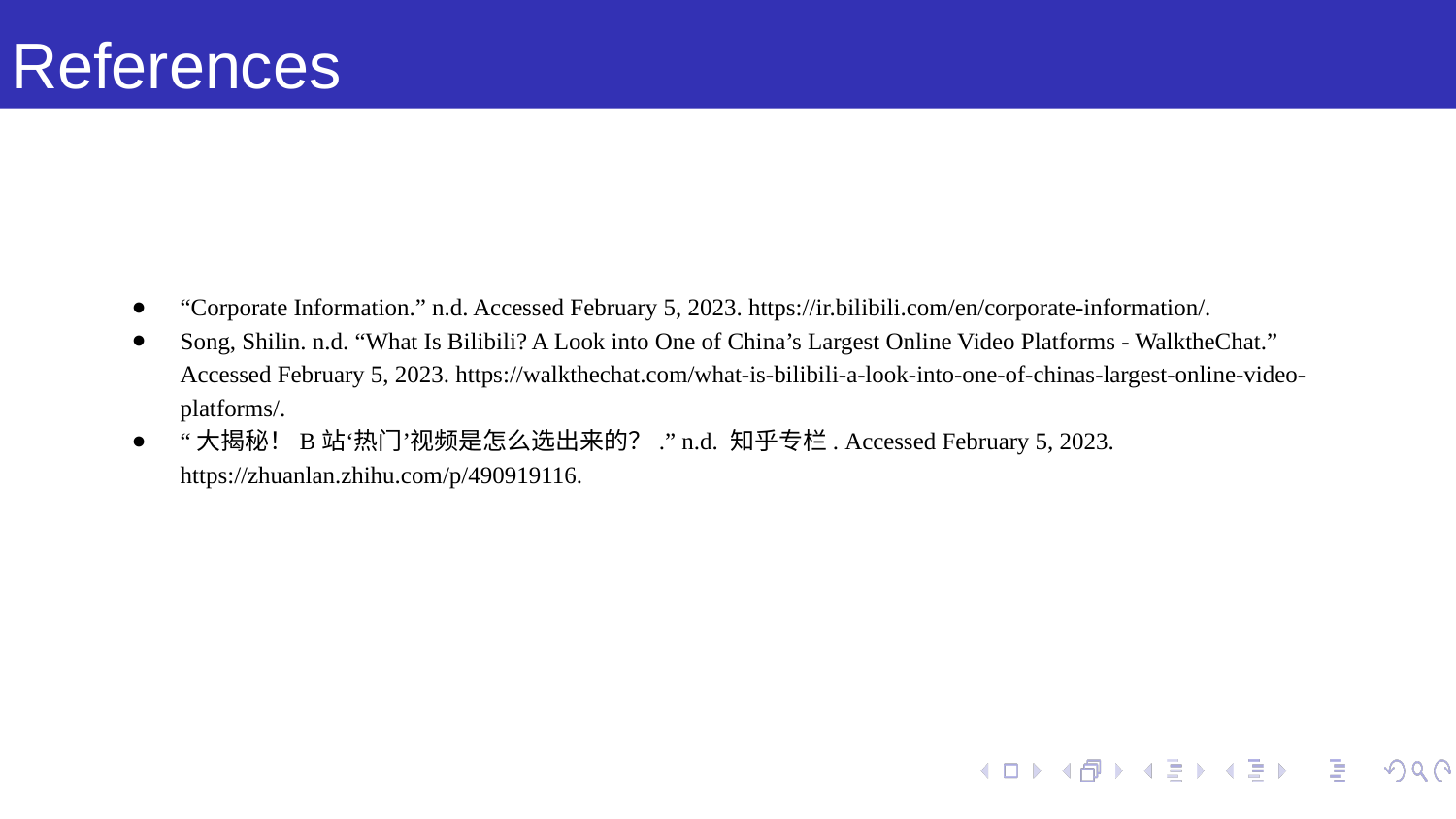

# References

“Corporate Information.” n.d. Accessed February 5, 2023. https://ir.bilibili.com/en/corporate-information/.
Song, Shilin. n.d. “What Is Bilibili? A Look into One of China’s Largest Online Video Platforms - WalktheChat.” Accessed February 5, 2023. https://walkthechat.com/what-is-bilibili-a-look-into-one-of-chinas-largest-online-video-platforms/.
“大揭秘！B站‘热门’视频是怎么选出来的？.” n.d. 知乎专栏. Accessed February 5, 2023. https://zhuanlan.zhihu.com/p/490919116.